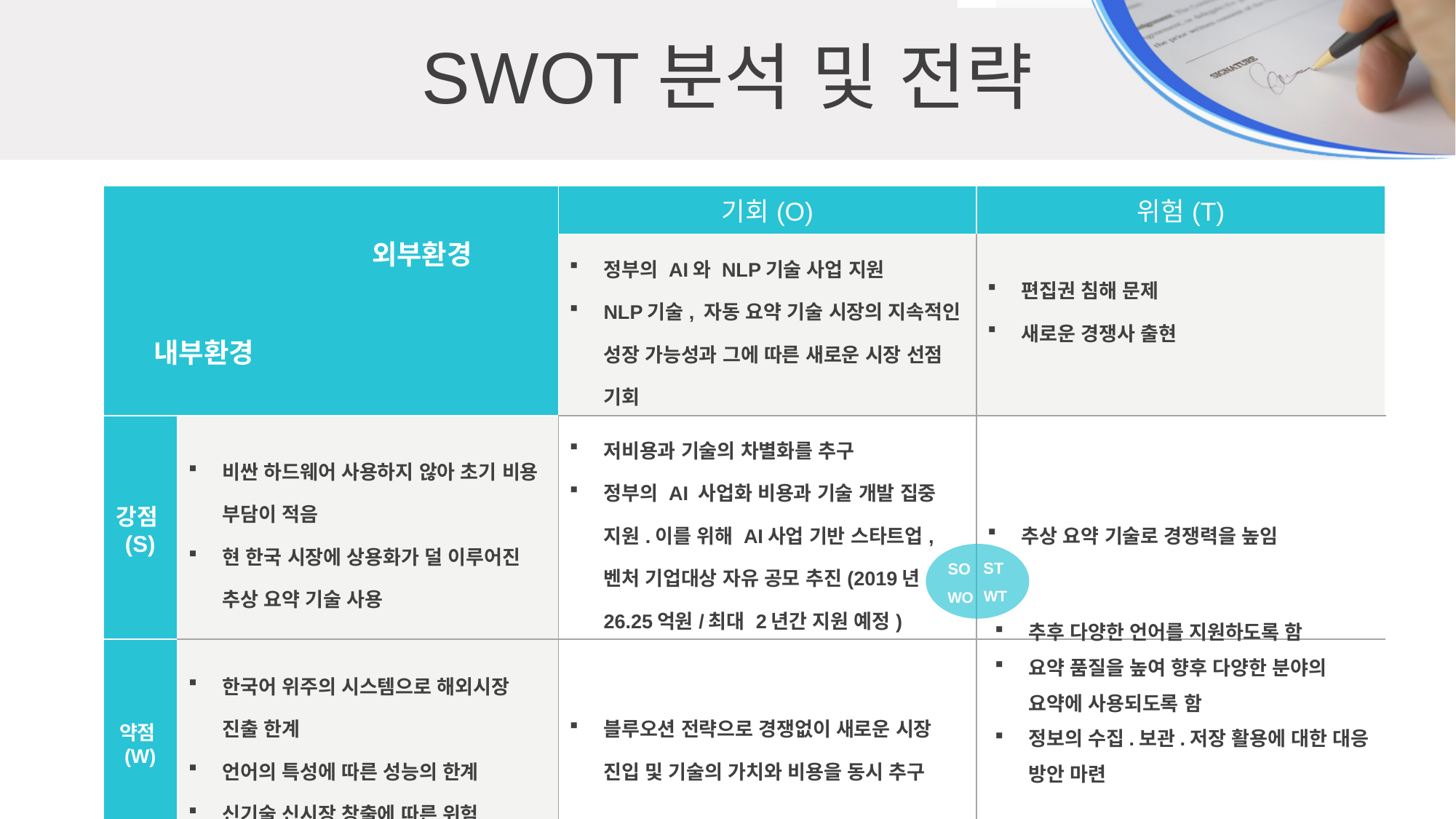

SWOT분석 및 전략
|  |  | 기회(O) | 위험(T) |
| --- | --- | --- | --- |
|  |  | 정부의 AI와 NLP기술 사업 지원 NLP기술, 자동 요약 기술 시장의 지속적인 성장 가능성과 그에 따른 새로운 시장 선점 기회 | 편집권 침해 문제 새로운 경쟁사 출현 |
| 강점(S) | 비싼 하드웨어 사용하지 않아 초기 비용 부담이 적음 현 한국 시장에 상용화가 덜 이루어진 추상 요약 기술 사용 | 저비용과 기술의 차별화를 추구 정부의 AI 사업화 비용과 기술 개발 집중 지원.이를 위해 AI사업 기반 스타트업, 벤처 기업대상 자유 공모 추진(2019년 26.25억원/최대 2년간 지원 예정) | 추상 요약 기술로 경쟁력을 높임 |
| 약점(W) | 한국어 위주의 시스템으로 해외시장 진출 한계 언어의 특성에 따른 성능의 한계 신기술 신시장 창출에 따른 위험 | 블루오션 전략으로 경쟁없이 새로운 시장 진입 및 기술의 가치와 비용을 동시 추구 |  |
외부환경
내부환경

ST
SO
WT
WO
추후 다양한 언어를 지원하도록 함
요약 품질을 높여 향후 다양한 분야의 요약에 사용되도록 함
정보의 수집.보관.저장 활용에 대한 대응 방안 마련